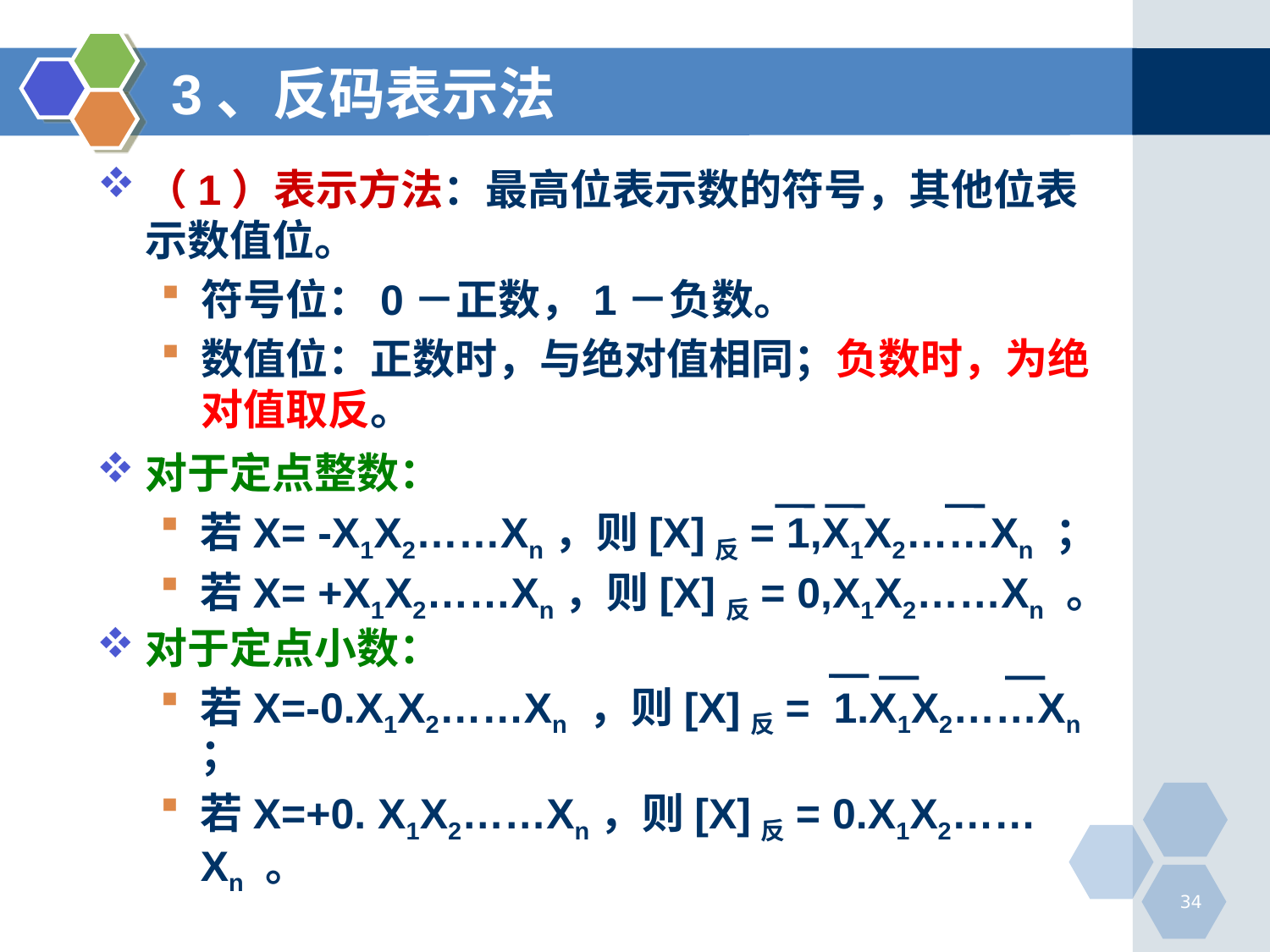

# 3、反码表示法
（1）表示方法：最高位表示数的符号，其他位表示数值位。
符号位：0－正数，1－负数。
数值位：正数时，与绝对值相同；负数时，为绝对值取反。
对于定点整数：
若X= -X1X2……Xn，则[X]反= 1,X1X2……Xn ；
若X= +X1X2……Xn，则[X]反= 0,X1X2……Xn 。
对于定点小数：
若X=-0.X1X2……Xn ，则[X]反=  1.X1X2……Xn ；
若X=+0. X1X2……Xn，则[X]反= 0.X1X2……Xn 。

34